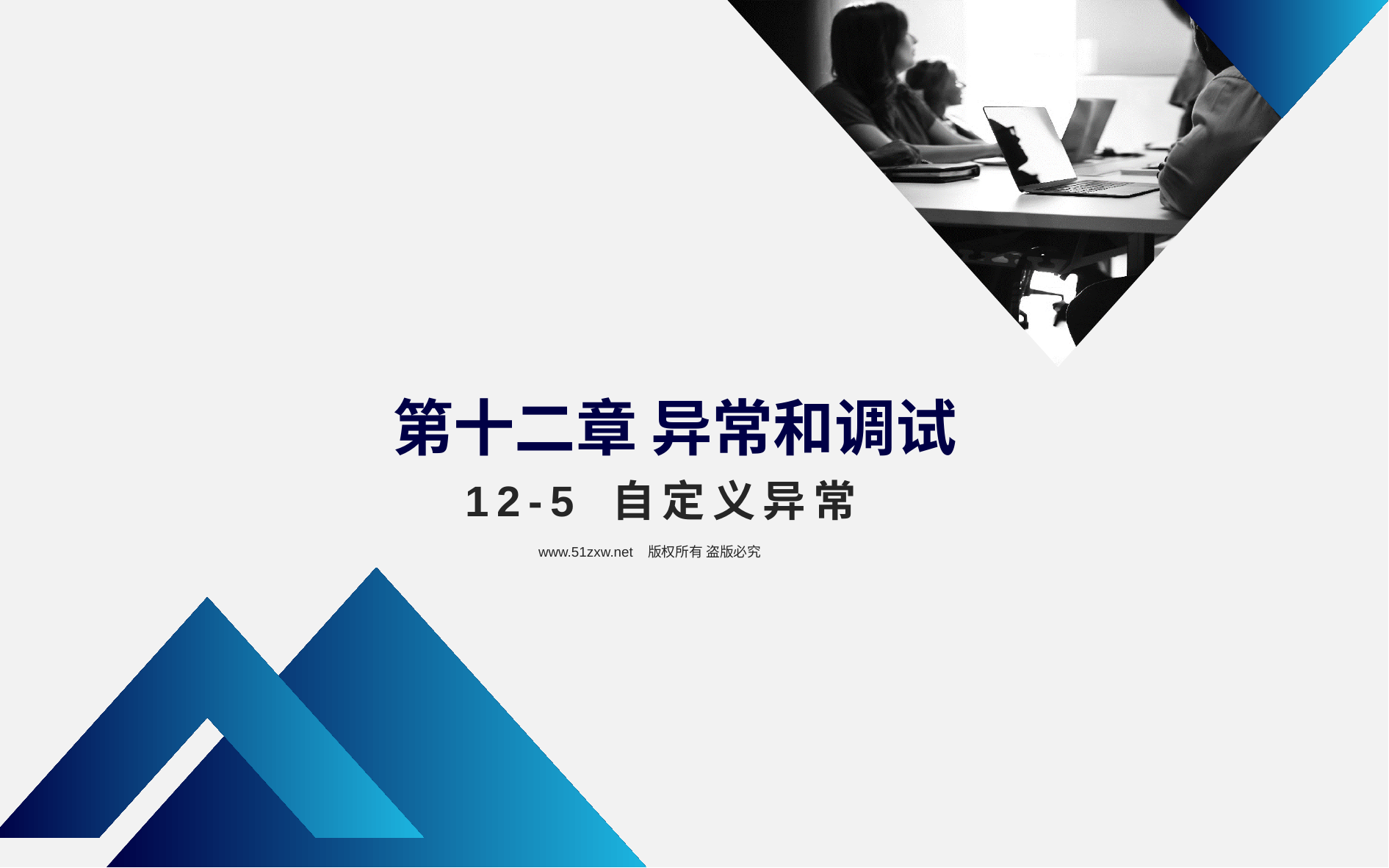

第十二章 异常和调试
12-5 自定义异常
www.51zxw.net   版权所有 盗版必究